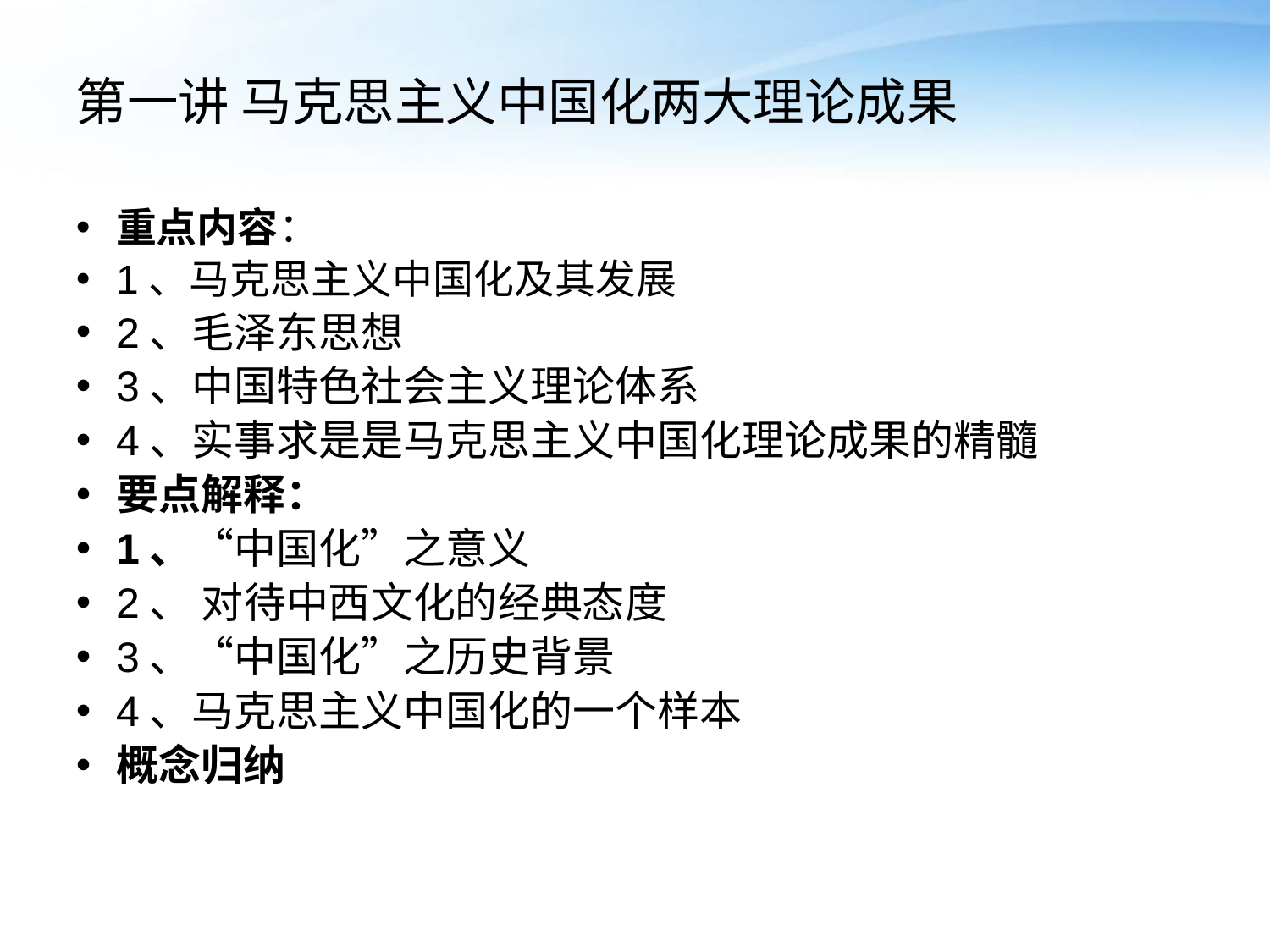

# 第一讲 马克思主义中国化两大理论成果
重点内容：
1、马克思主义中国化及其发展
2、毛泽东思想
3、中国特色社会主义理论体系
4、实事求是是马克思主义中国化理论成果的精髓
要点解释：
1、“中国化”之意义
2、 对待中西文化的经典态度
3、“中国化”之历史背景
4、马克思主义中国化的一个样本
概念归纳